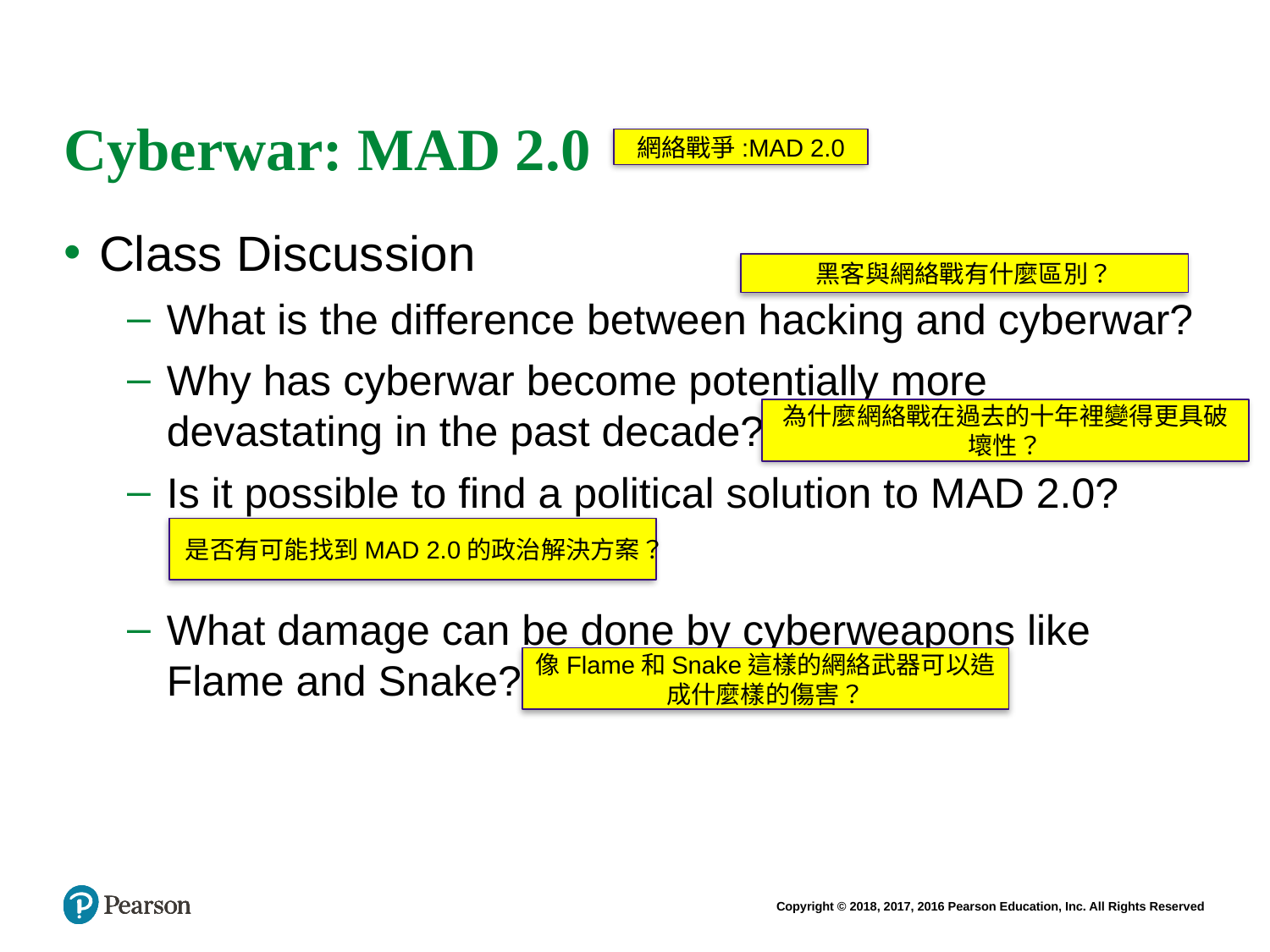

# Cyberwar: MAD 2.0
網絡戰爭:MAD 2.0
Class Discussion
What is the difference between hacking and cyberwar?
Why has cyberwar become potentially more devastating in the past decade?
Is it possible to find a political solution to MAD 2.0?

What damage can be done by cyberweapons like Flame and Snake?
黑客與網絡戰有什麼區別？
為什麼網絡戰在過去的十年裡變得更具破壞性？
是否有可能找到MAD 2.0的政治解決方案？
像Flame和Snake這樣的網絡武器可以造成什麼樣的傷害？